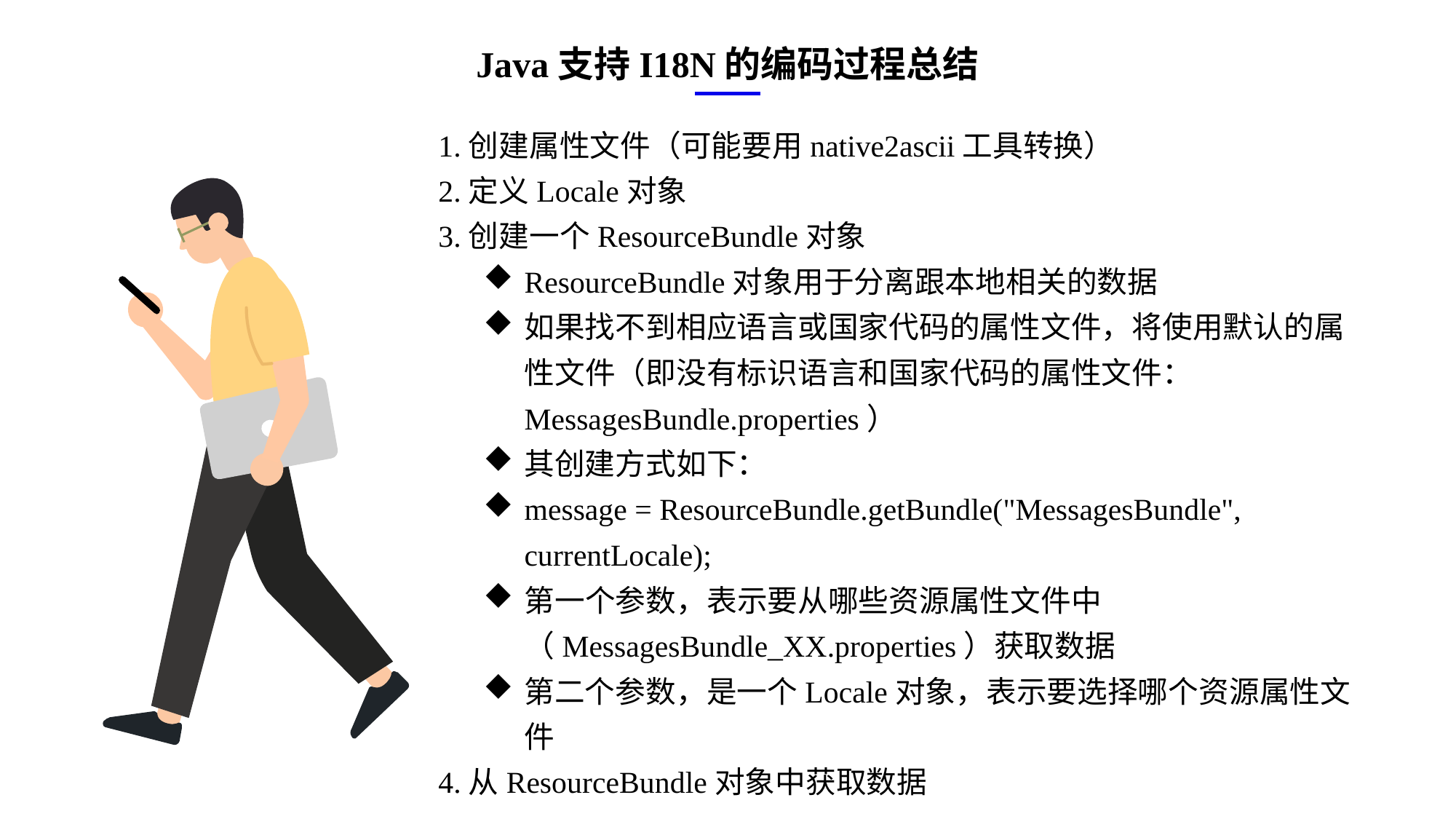

Java支持I18N的编码过程总结
1.创建属性文件（可能要用native2ascii工具转换）
2.定义Locale对象
3.创建一个ResourceBundle对象
ResourceBundle对象用于分离跟本地相关的数据
如果找不到相应语言或国家代码的属性文件，将使用默认的属性文件（即没有标识语言和国家代码的属性文件：MessagesBundle.properties）
其创建方式如下：
message = ResourceBundle.getBundle("MessagesBundle", currentLocale);
第一个参数，表示要从哪些资源属性文件中（MessagesBundle_XX.properties）获取数据
第二个参数，是一个Locale对象，表示要选择哪个资源属性文件
4.从ResourceBundle对象中获取数据

e7d195523061f1c0ae0eb3eed39d2bcef4622b2499a05fe6567B54A876BEB457BD1EB8EBE9915191D1FA2E860D28D251AB291D9CBBDD28D4BD16020FD75D8281481517FC21E86E4C931520AFA1087E92E357E3DB373CA326F6F926B1A67F681E99E875FFD293B2C32B3919AE4D43F9436862A7DD54F9346DF3662D8AB7319030EF75D53FF682DE13